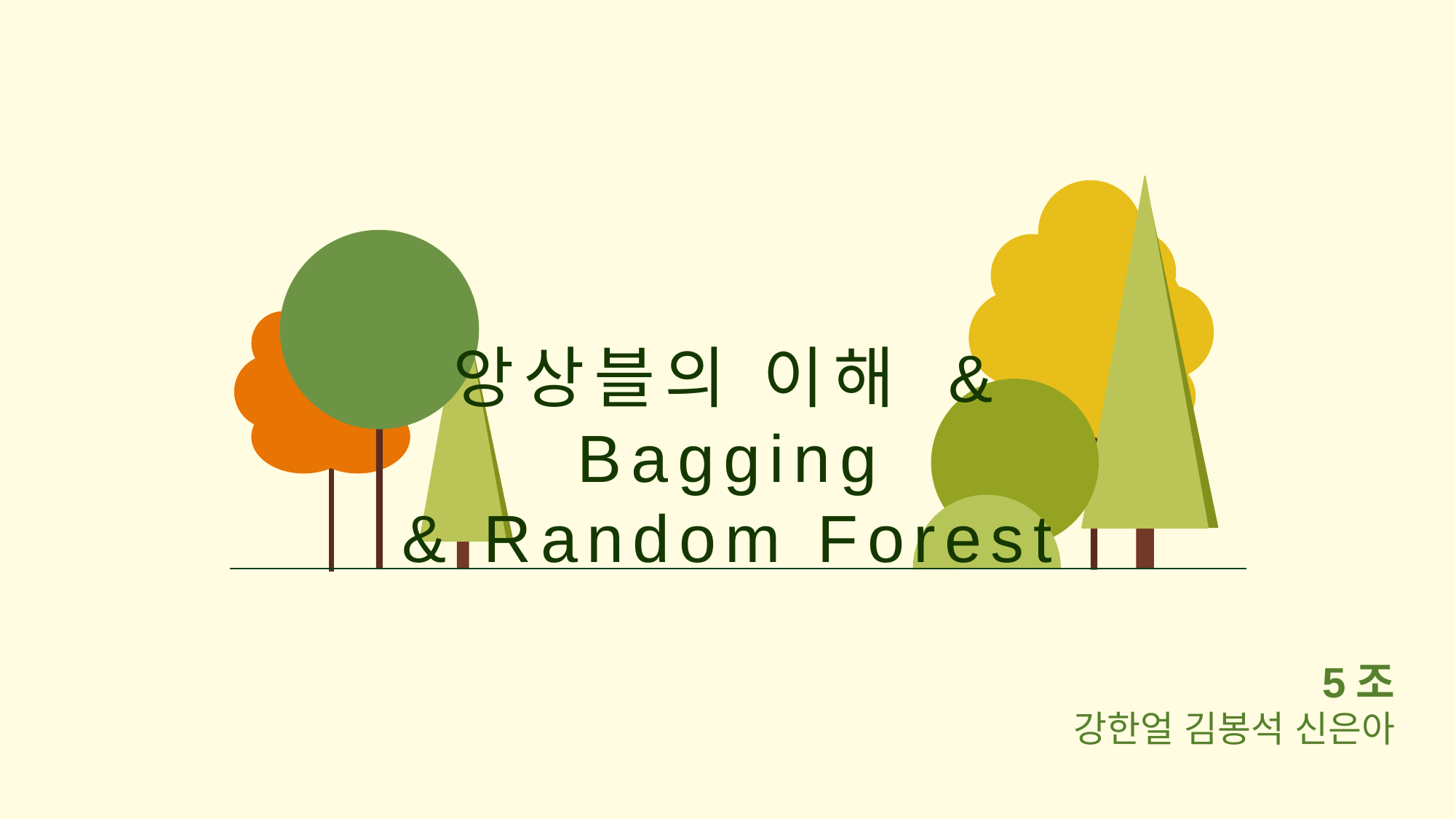

앙상블의 이해 & Bagging
& Random Forest
5조
강한얼 김봉석 신은아